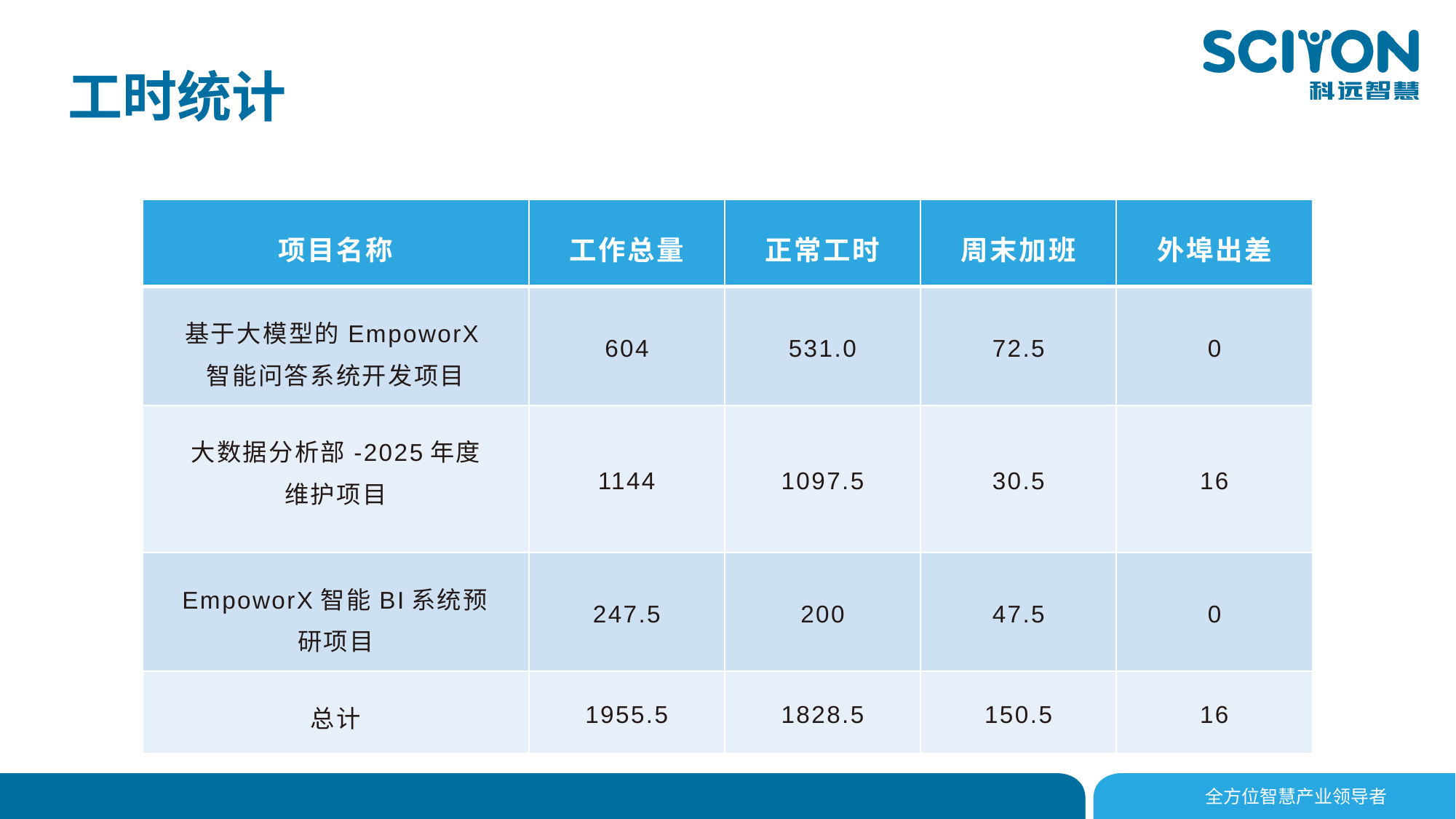

工时统计
| 项目名称 | 工作总量 | 正常工时 | 周末加班 | 外埠出差 |
| --- | --- | --- | --- | --- |
| 基于大模型的EmpoworX智能问答系统开发项目 | 604 | 531.0 | 72.5 | 0 |
| 大数据分析部-2025年度 维护项目 | 1144 | 1097.5 | 30.5 | 16 |
| EmpoworX智能BI系统预研项目 | 247.5 | 200 | 47.5 | 0 |
| 总计 | 1955.5 | 1828.5 | 150.5 | 16 |
4